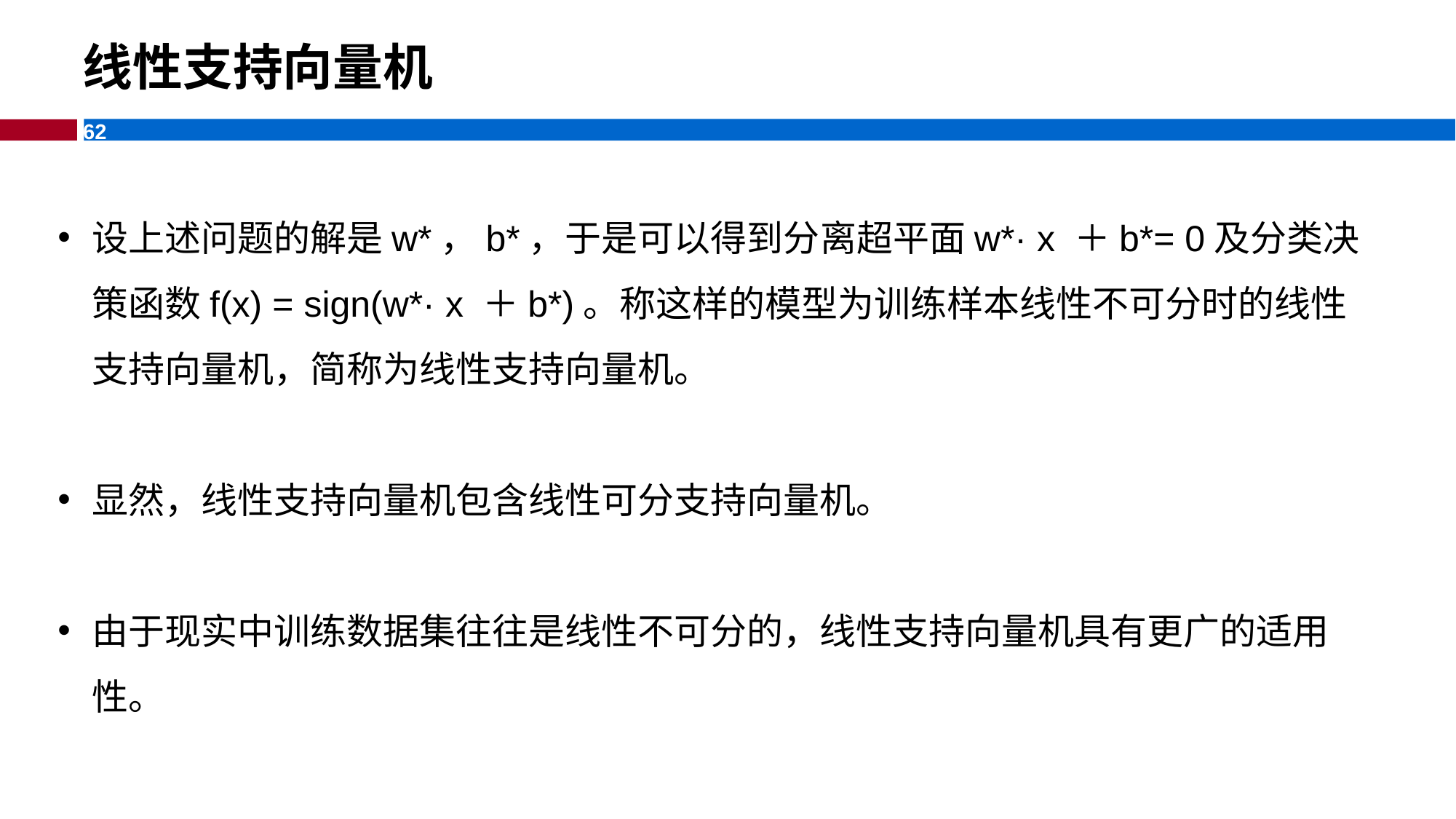

线性支持向量机
设上述问题的解是w*，b*，于是可以得到分离超平面w*· x ＋b*= 0及分类决策函数f(x) = sign(w*· x ＋b*)。称这样的模型为训练样本线性不可分时的线性支持向量机，简称为线性支持向量机。

显然，线性支持向量机包含线性可分支持向量机。

由于现实中训练数据集往往是线性不可分的，线性支持向量机具有更广的适用性。